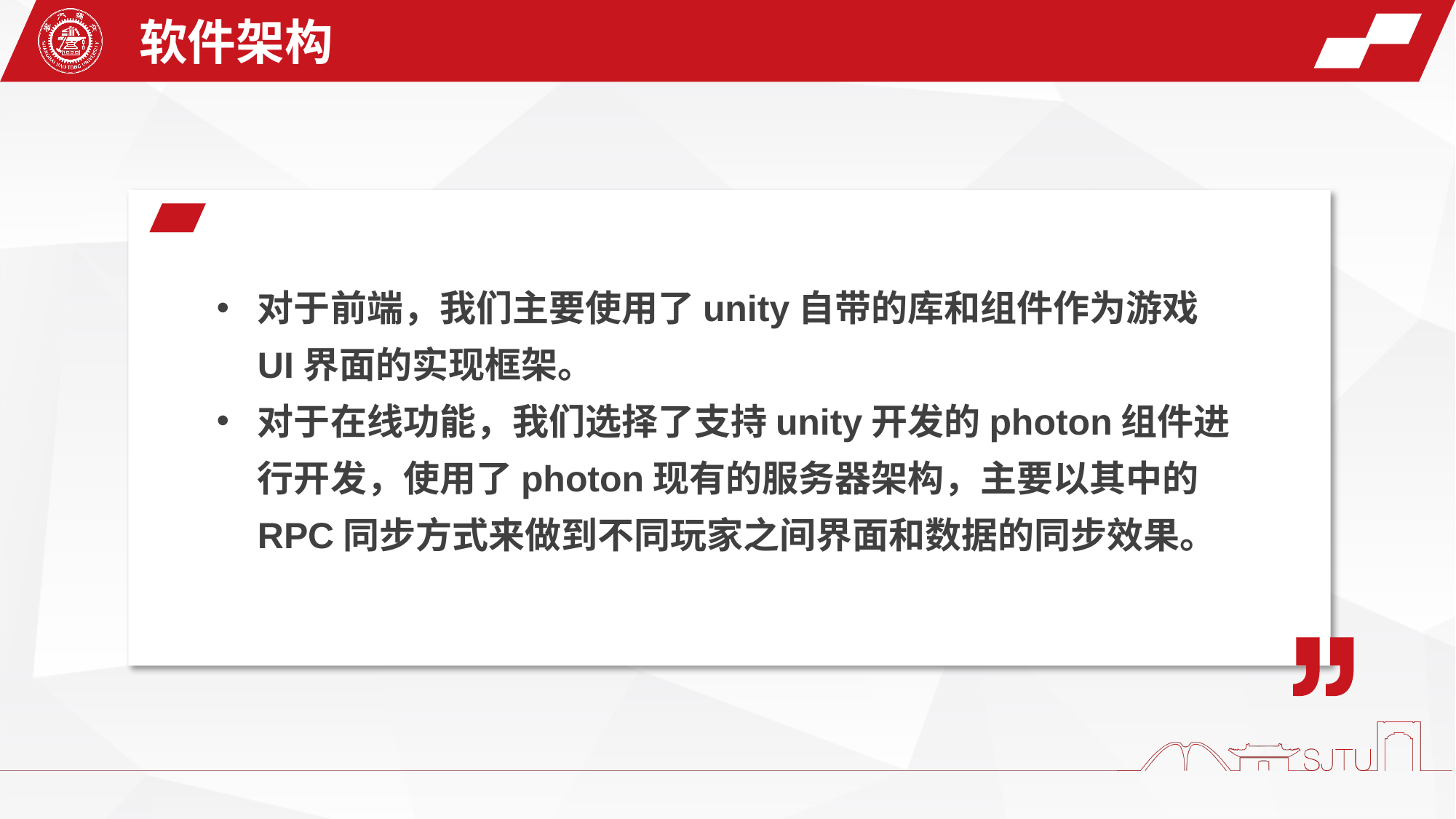

软件架构

对于前端，我们主要使用了unity自带的库和组件作为游戏UI界面的实现框架。
对于在线功能，我们选择了支持unity开发的photon组件进行开发，使用了photon现有的服务器架构，主要以其中的RPC同步方式来做到不同玩家之间界面和数据的同步效果。